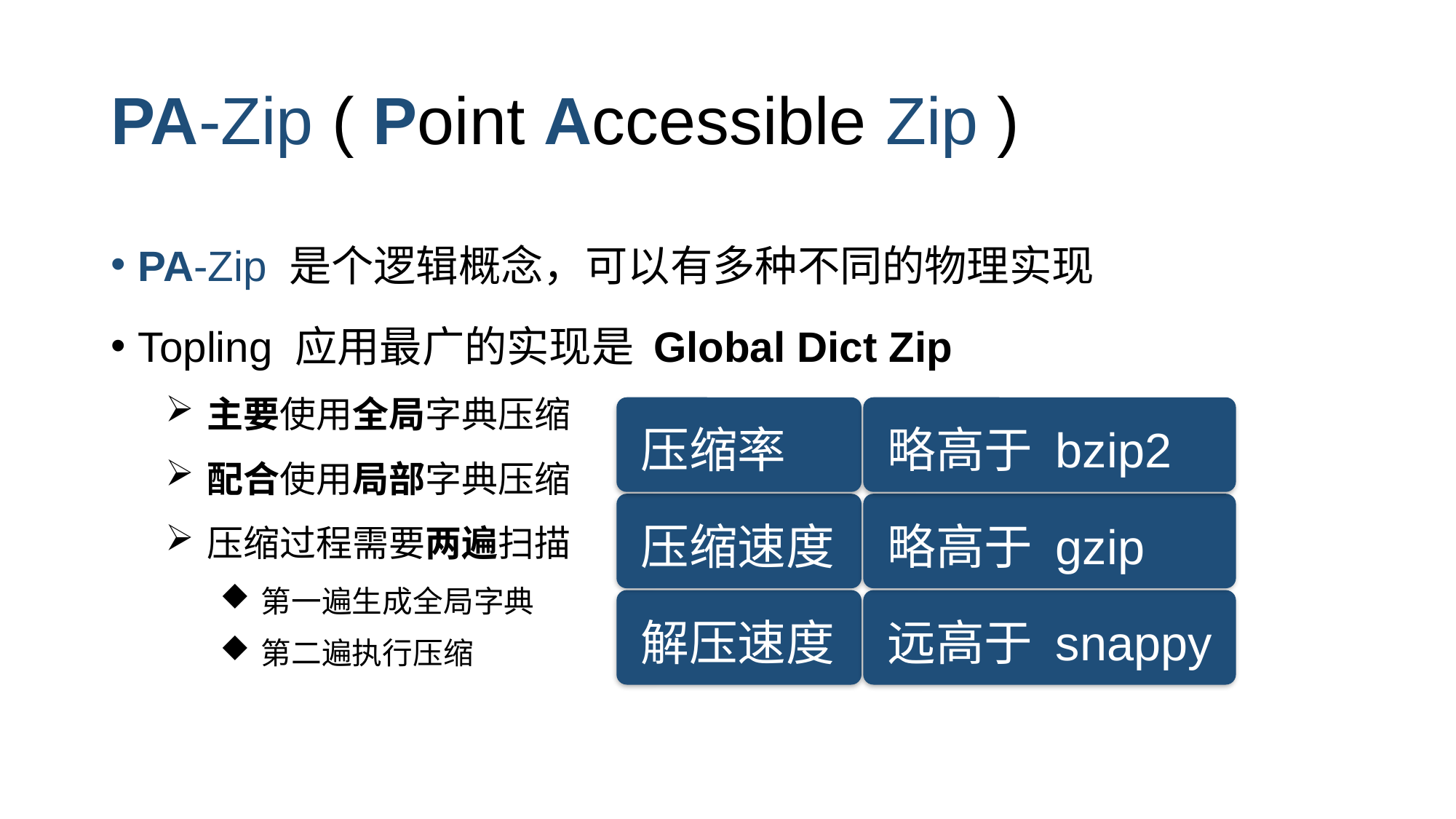

# PA-Zip ( Point Accessible Zip )
PA-Zip 是个逻辑概念，可以有多种不同的物理实现
Topling 应用最广的实现是 Global Dict Zip
主要使用全局字典压缩
配合使用局部字典压缩
压缩过程需要两遍扫描
第一遍生成全局字典
第二遍执行压缩
压缩率
略高于 bzip2
压缩速度
略高于 gzip
解压速度
远高于 snappy